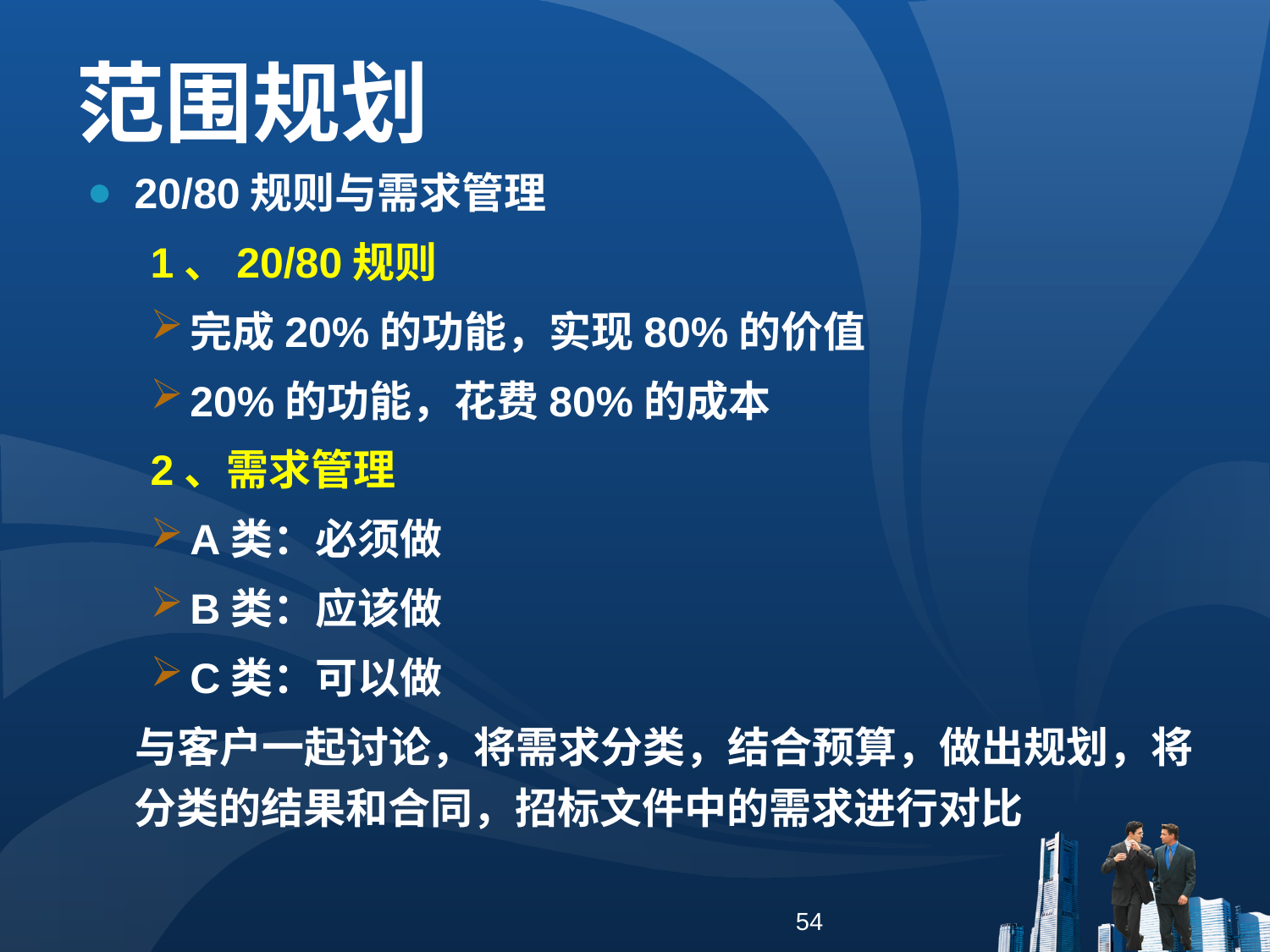

范围规划
20/80规则与需求管理
1、20/80规则
完成20%的功能，实现80%的价值
20%的功能，花费80%的成本
2、需求管理
A类：必须做
B类：应该做
C类：可以做
    与客户一起讨论，将需求分类，结合预算，做出规划，将分类的结果和合同，招标文件中的需求进行对比
54